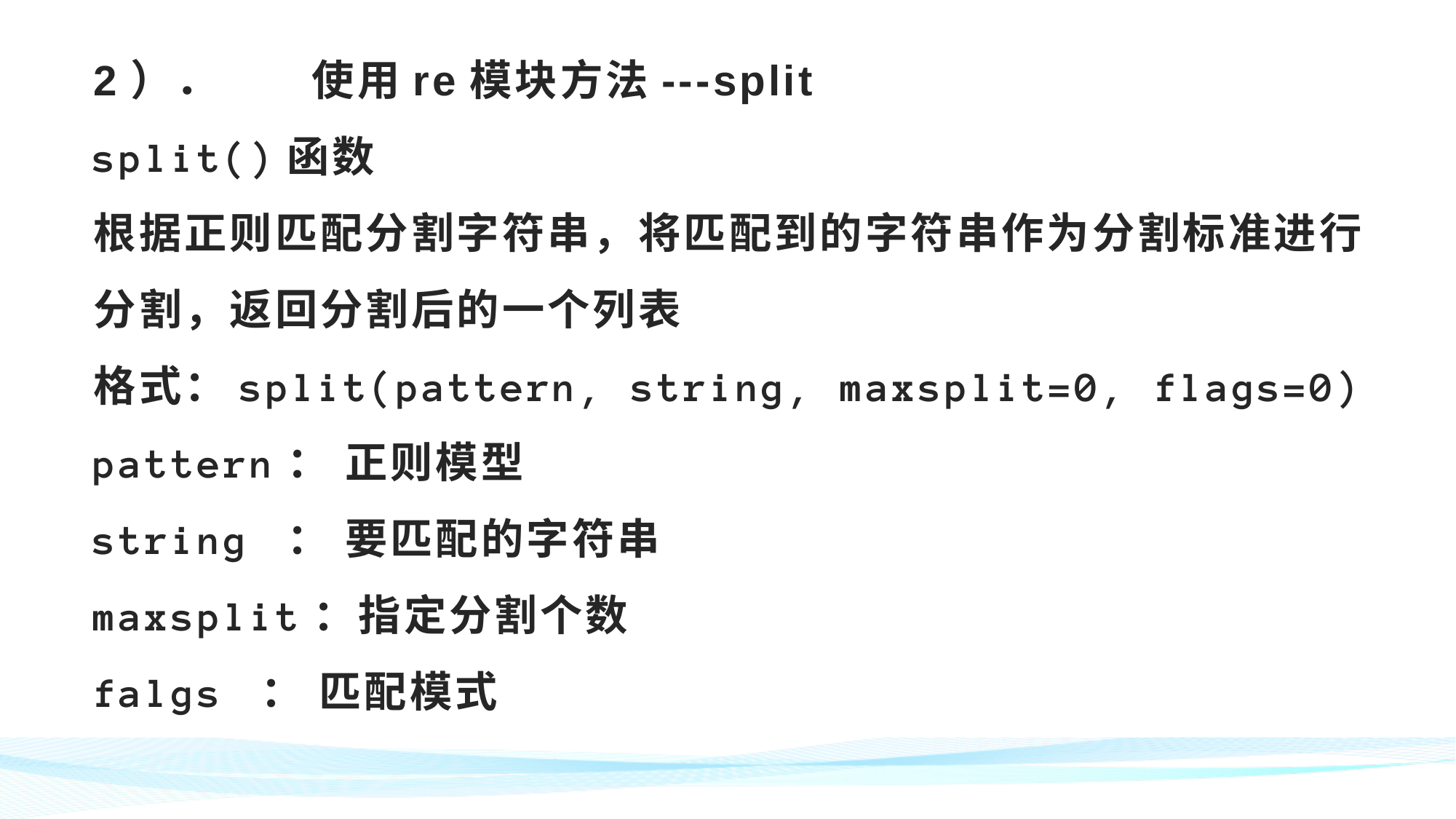

# 2）．	使用re模块方法---split split()函数 根据正则匹配分割字符串，将匹配到的字符串作为分割标准进行分割，返回分割后的一个列表 格式：split(pattern, string, maxsplit=0, flags=0) pattern： 正则模型 string ： 要匹配的字符串 maxsplit：指定分割个数 falgs ： 匹配模式